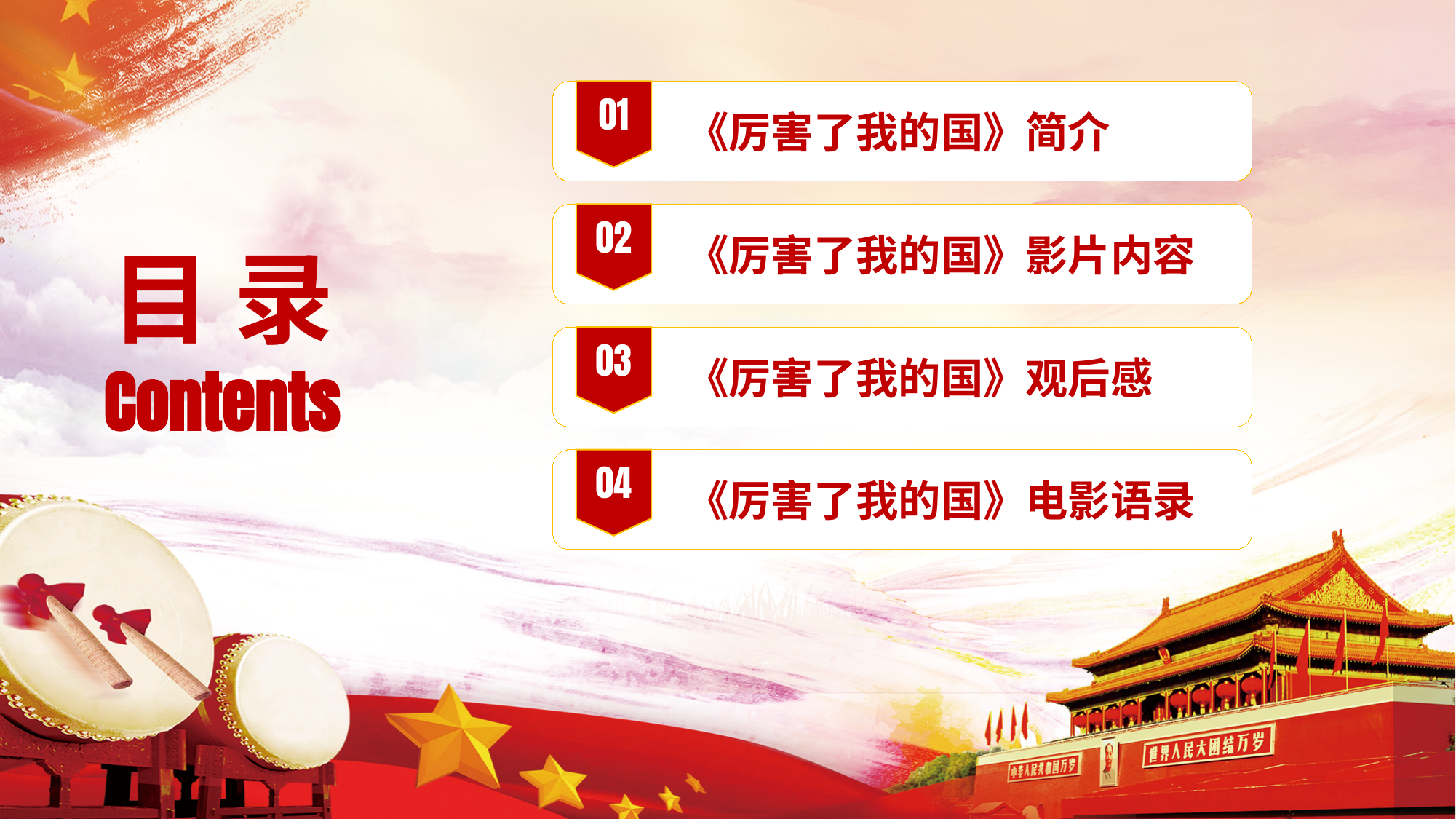

《厉害了我的国》简介
01
《厉害了我的国》影片内容
02
目 录
《厉害了我的国》观后感
03
Contents
《厉害了我的国》电影语录
04